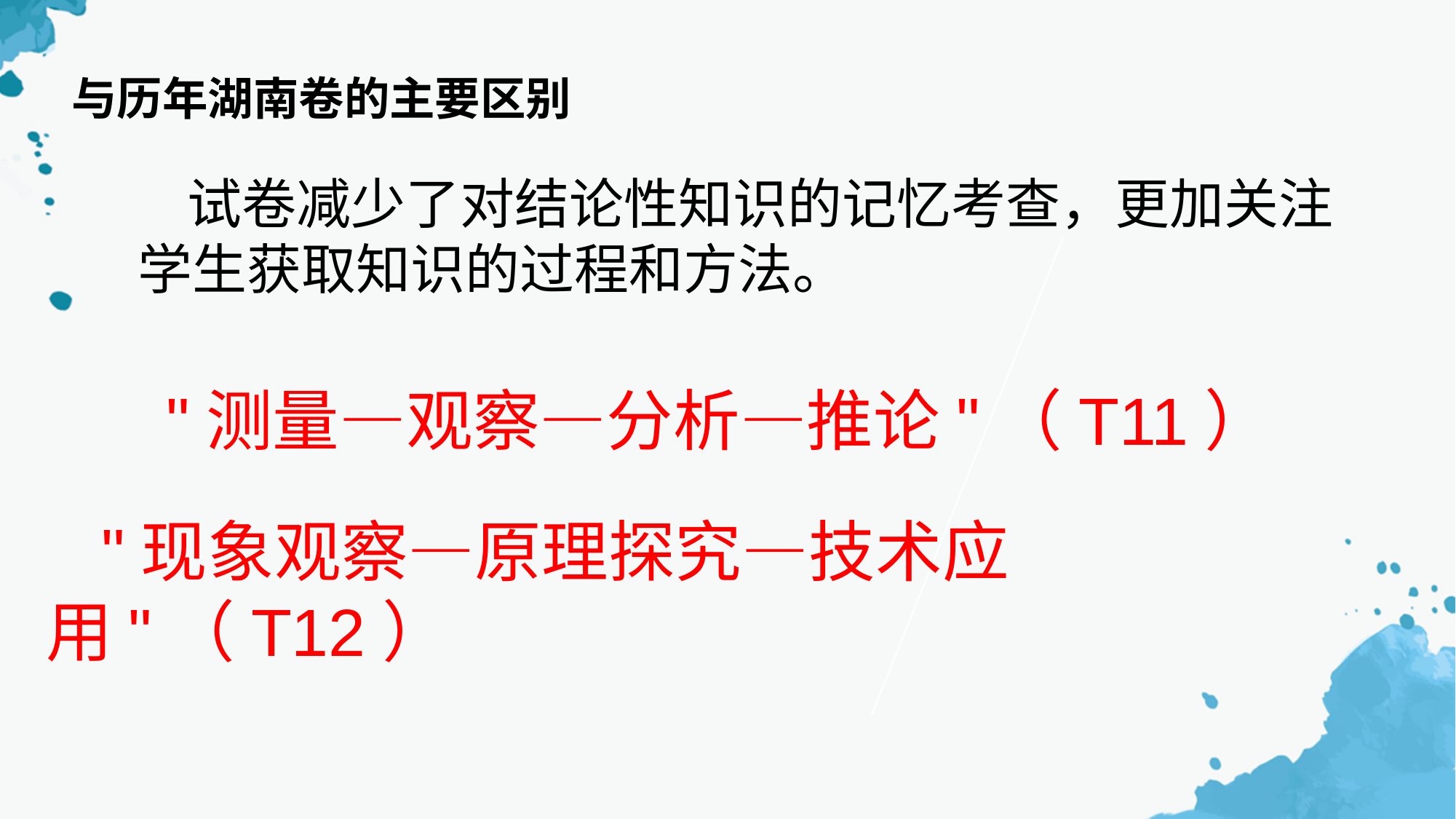

与历年湖南卷的主要区别
   试卷减少了对结论性知识的记忆考查，更加关注学生获取知识的过程和方法。
   "测量—观察—分析—推论"（T11）
   "现象观察—原理探究—技术应用"（T12）